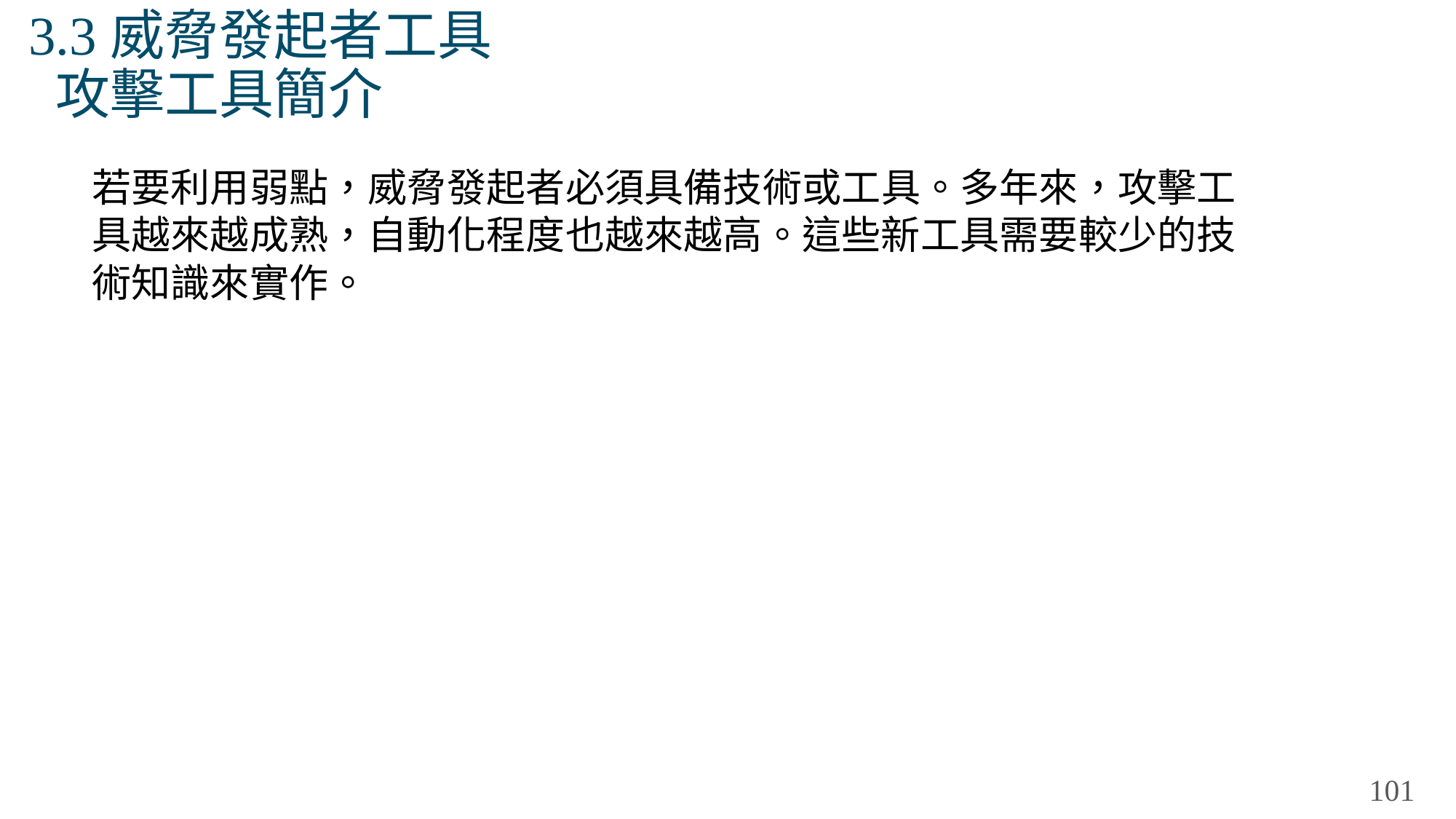

# 3.3威脅發起者工具 攻擊工具簡介
若要利用弱點，威脅發起者必須具備技術或工具。多年來，攻擊工具越來越成熟，自動化程度也越來越高。這些新工具需要較少的技術知識來實作。
101